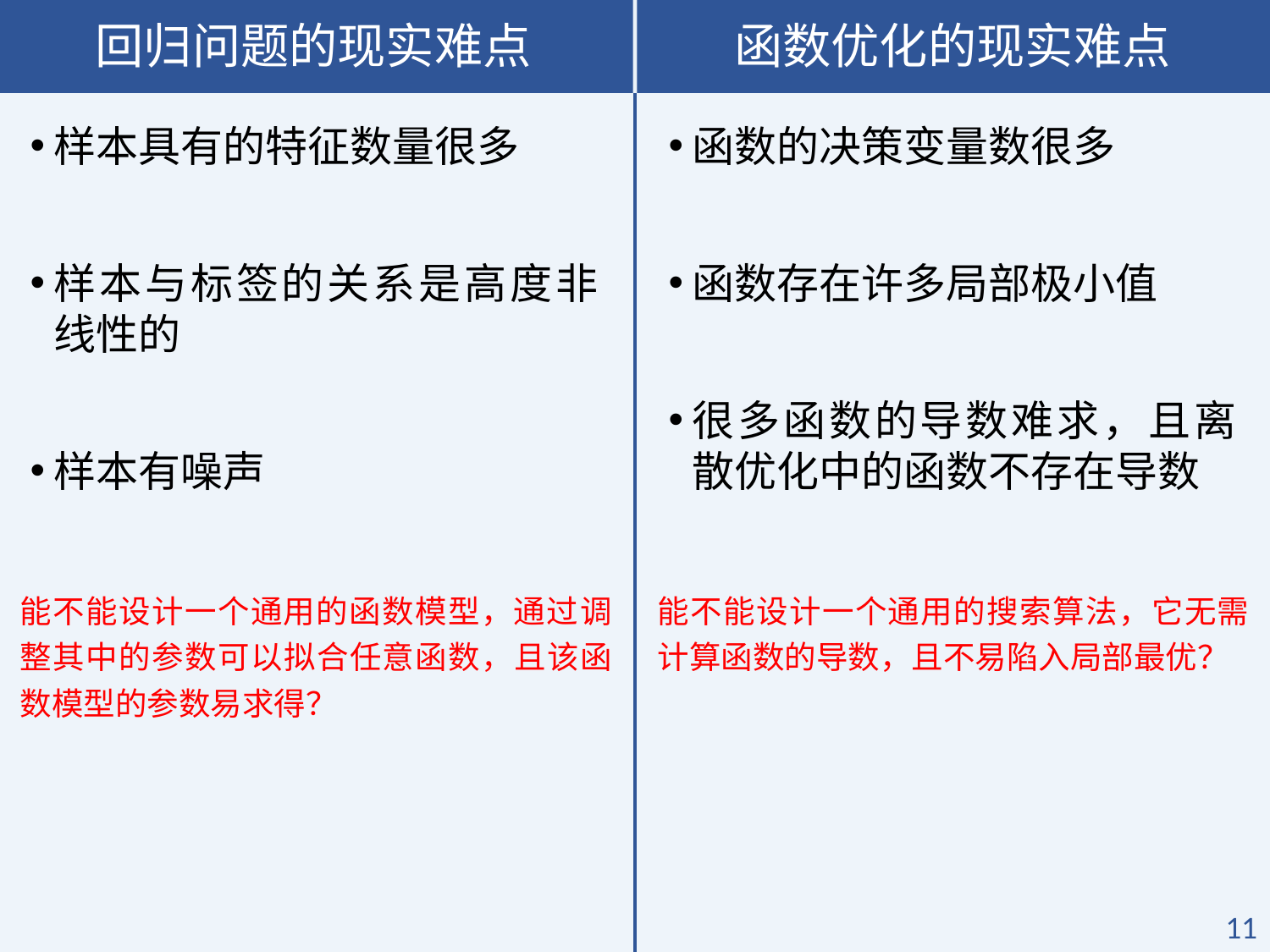

函数优化的现实难点
回归问题的现实难点
样本具有的特征数量很多

样本与标签的关系是高度非线性的

样本有噪声
函数的决策变量数很多

函数存在许多局部极小值

很多函数的导数难求，且离散优化中的函数不存在导数
能不能设计一个通用的函数模型，通过调整其中的参数可以拟合任意函数，且该函数模型的参数易求得？
能不能设计一个通用的搜索算法，它无需计算函数的导数，且不易陷入局部最优？